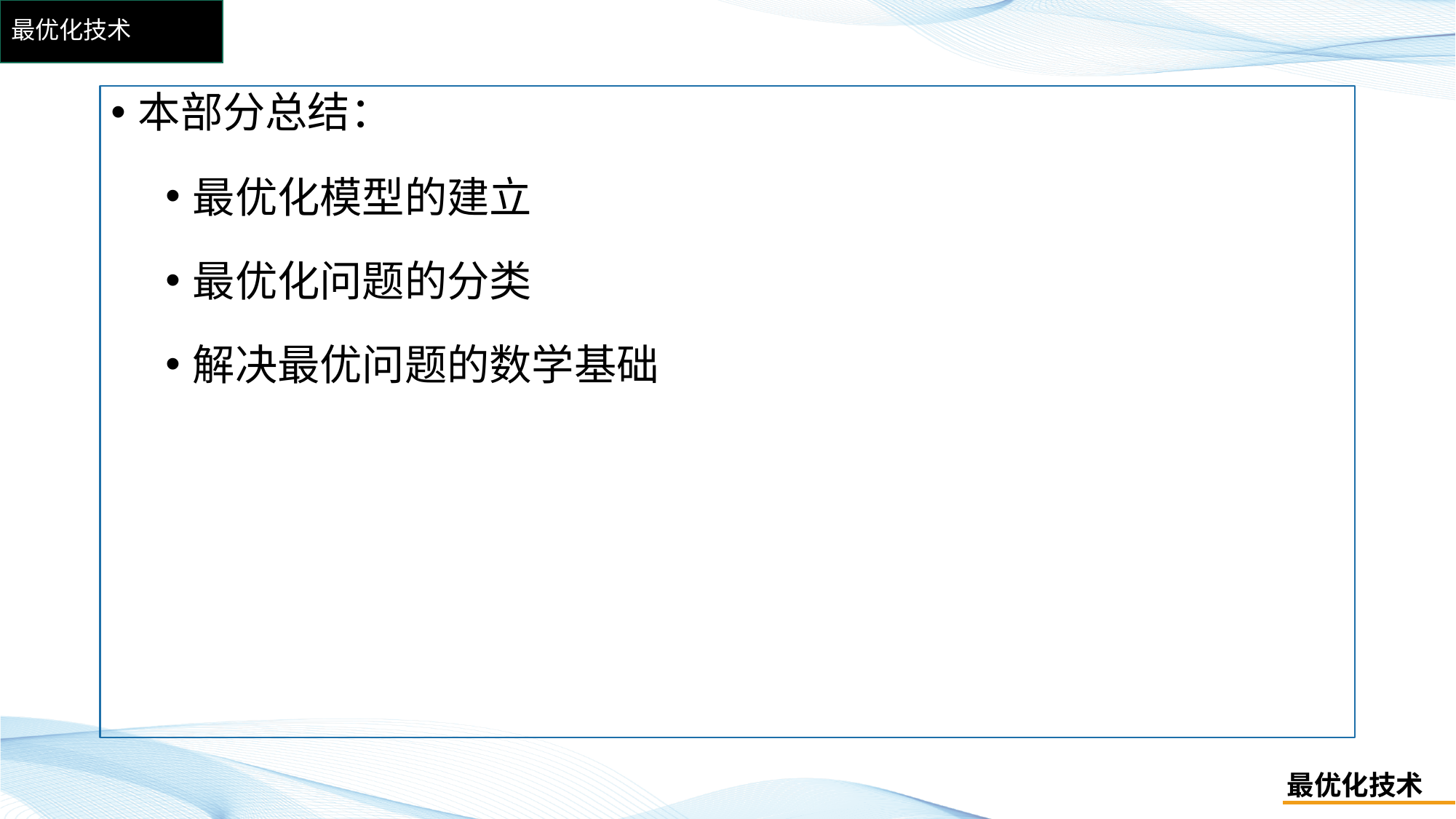

# 最优化技术
本部分总结：
最优化模型的建立
最优化问题的分类
解决最优问题的数学基础